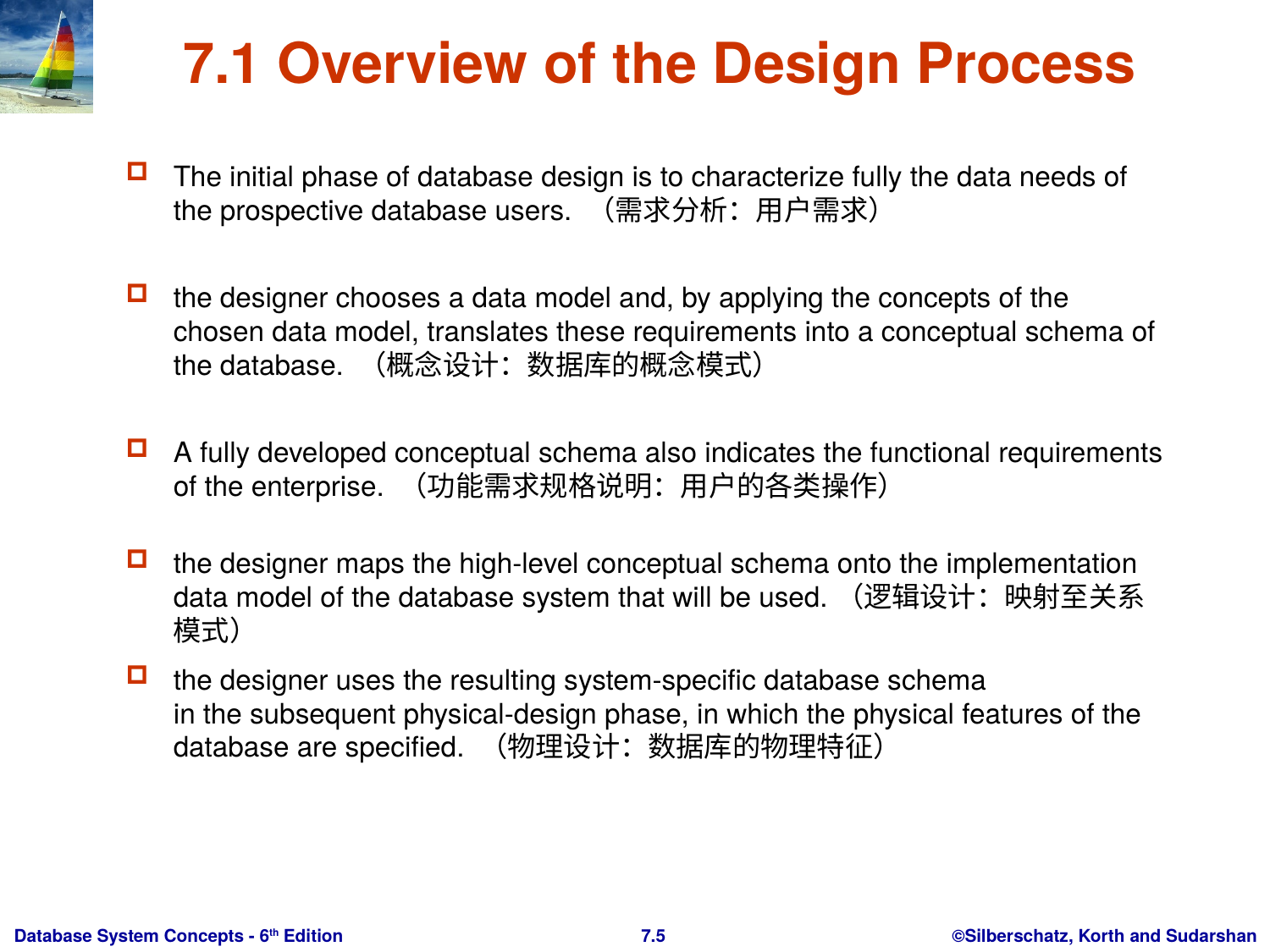

# 7.1 Overview of the Design Process
The initial phase of database design is to characterize fully the data needs of the prospective database users. （需求分析：用户需求）

the designer chooses a data model and, by applying the concepts of the chosen data model, translates these requirements into a conceptual schema of the database. （概念设计：数据库的概念模式）

A fully developed conceptual schema also indicates the functional requirements of the enterprise. （功能需求规格说明：用户的各类操作）
the designer maps the high-level conceptual schema onto the implementation data model of the database system that will be used.（逻辑设计：映射至关系模式）
the designer uses the resulting system-specific database schema
in the subsequent physical-design phase, in which the physical features of the database are specified. （物理设计：数据库的物理特征）